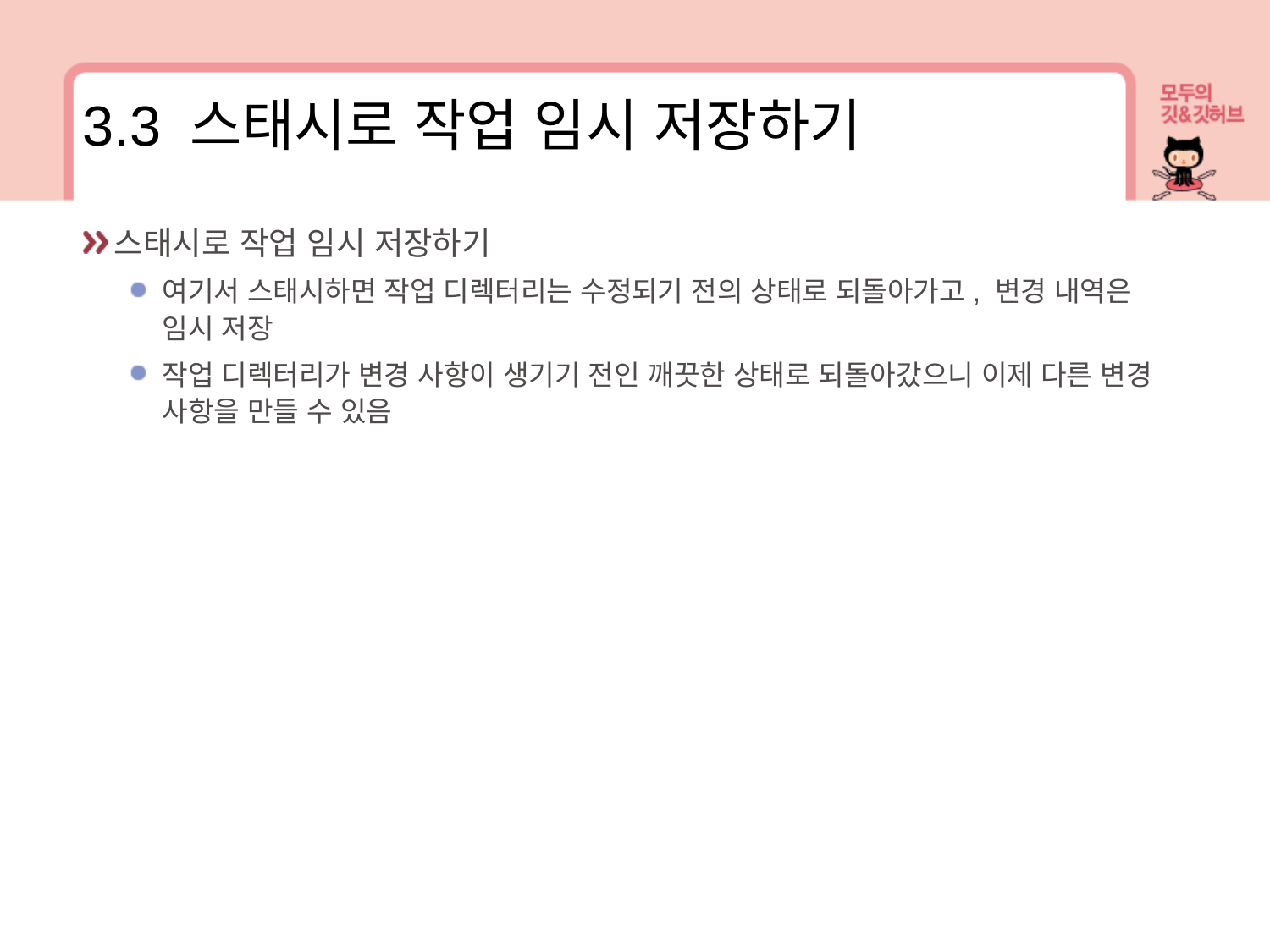

3.3 스태시로 작업 임시 저장하기
스태시로 작업 임시 저장하기
여기서 스태시하면 작업 디렉터리는 수정되기 전의 상태로 되돌아가고, 변경 내역은 임시 저장
작업 디렉터리가 변경 사항이 생기기 전인 깨끗한 상태로 되돌아갔으니 이제 다른 변경 사항을 만들 수 있음